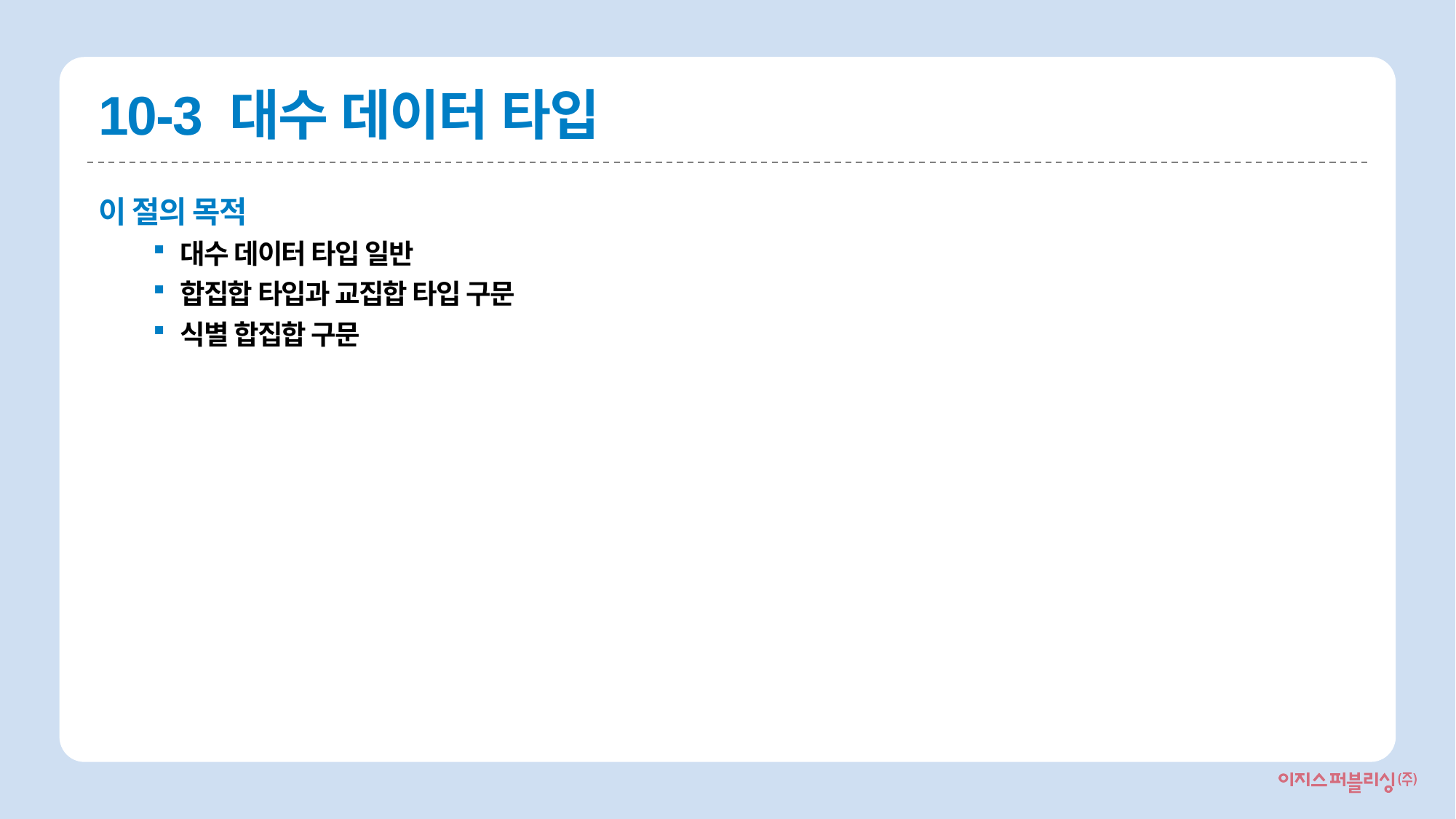

# 10-3 대수 데이터 타입
이 절의 목적
대수 데이터 타입 일반
합집합 타입과 교집합 타입 구문
식별 합집합 구문